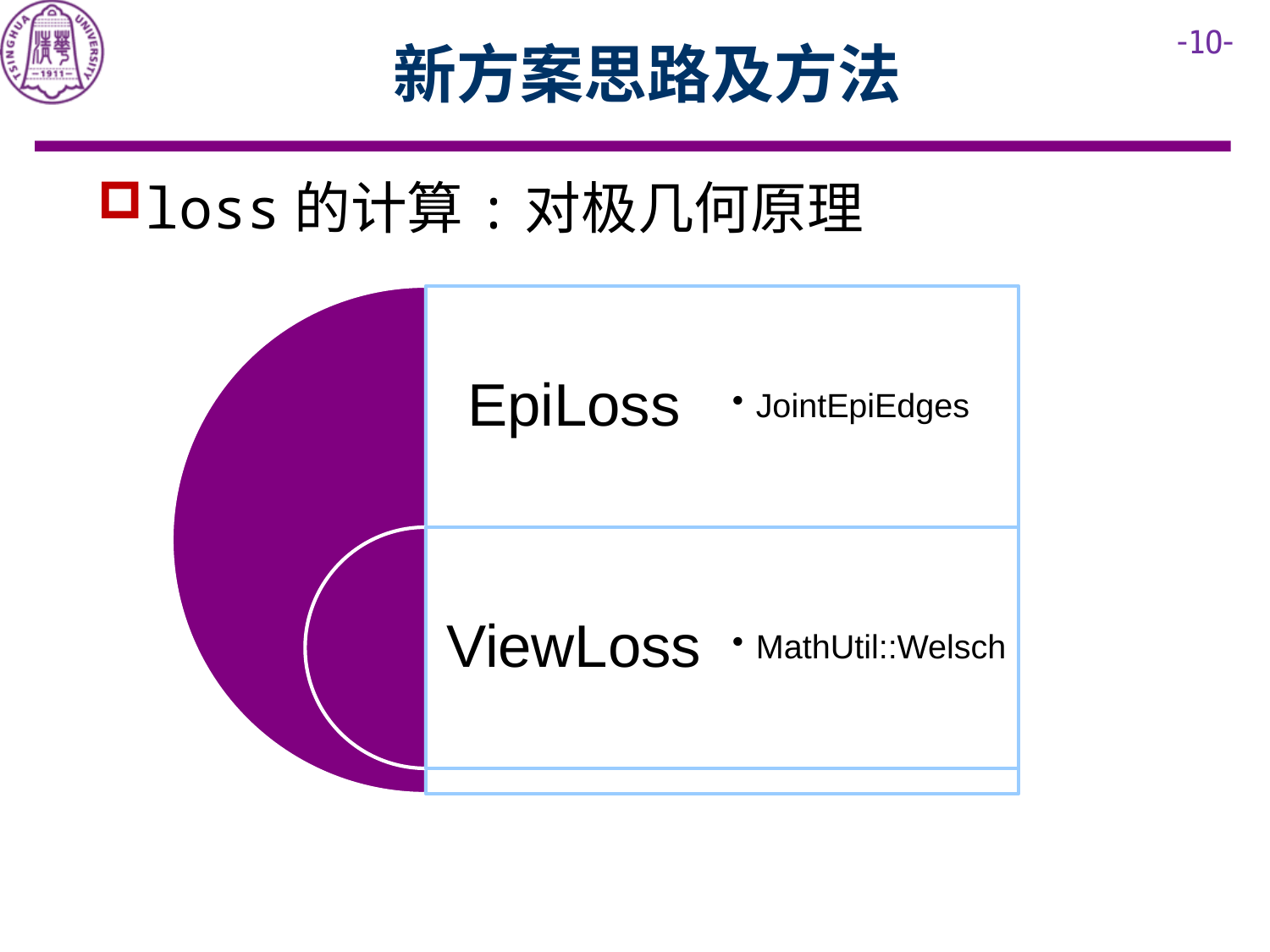

# 新方案思路及方法
loss的计算:对极几何原理
EpiLoss
ViewLoss
JointEpiEdges
MathUtil::Welsch